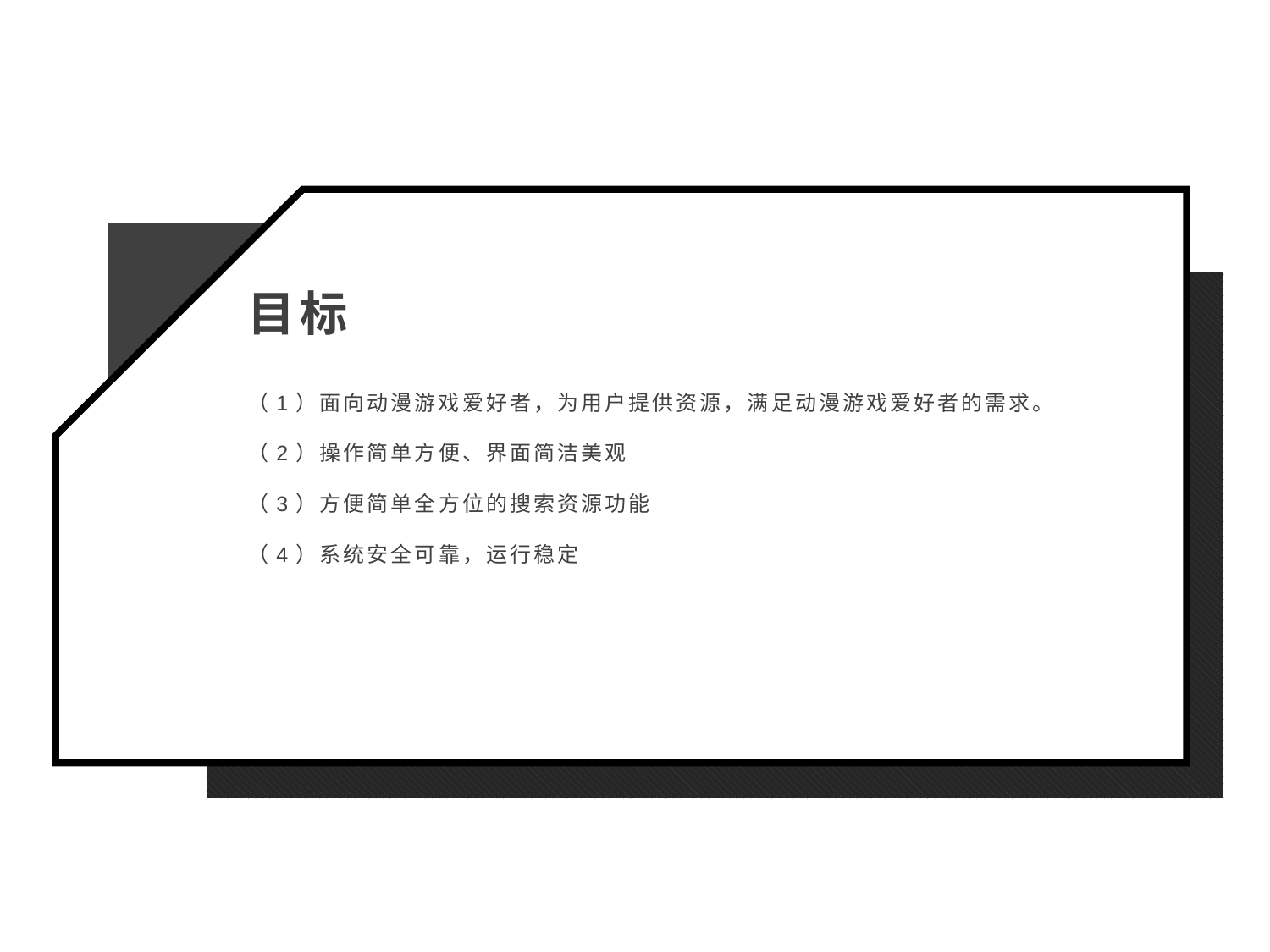

目标
（1）面向动漫游戏爱好者，为用户提供资源，满足动漫游戏爱好者的需求。
（2）操作简单方便、界面简洁美观
（3）方便简单全方位的搜索资源功能
（4）系统安全可靠，运行稳定